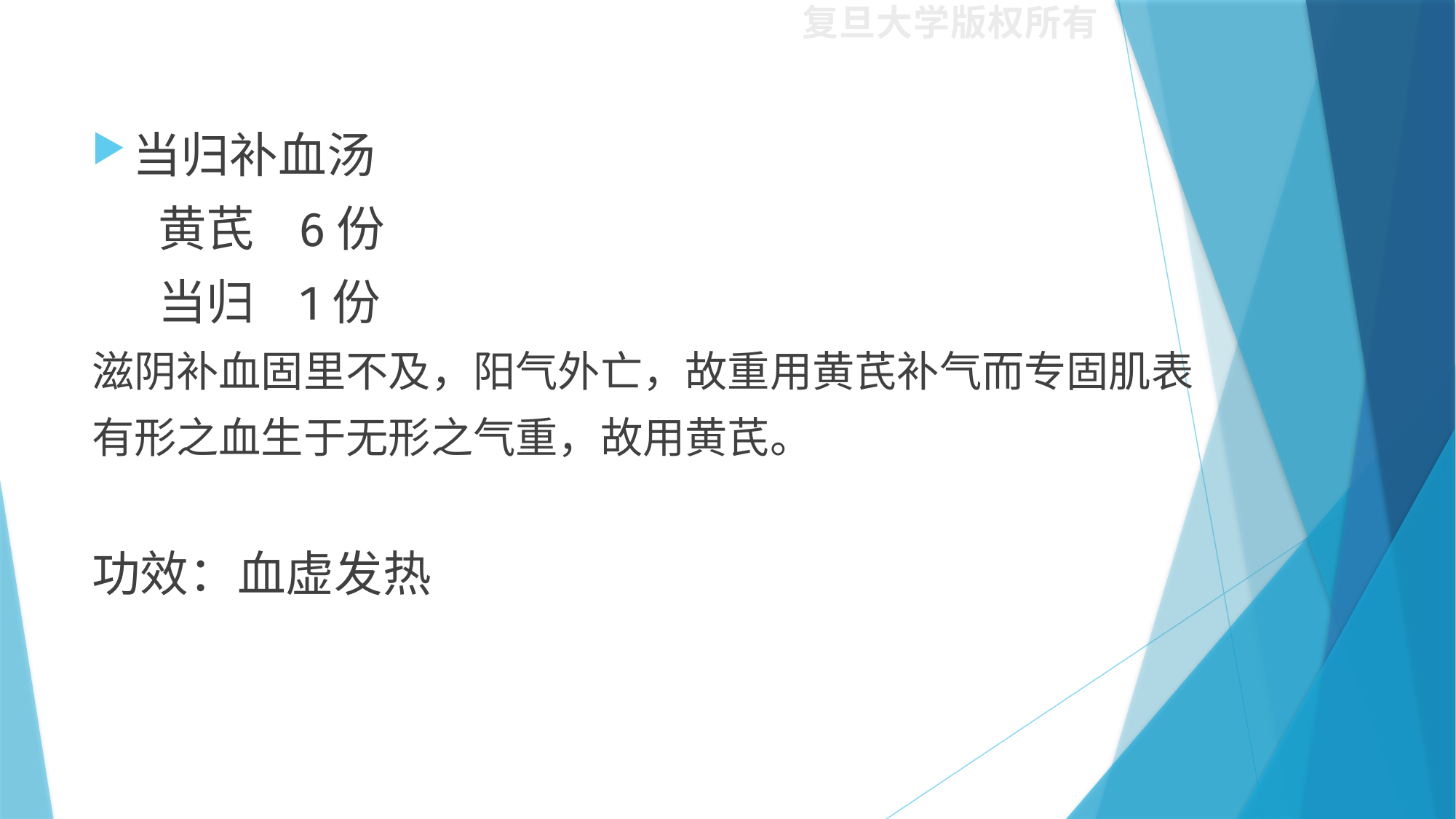

#
当归补血汤
     黄芪   6份
     当归   1份
滋阴补血固里不及，阳气外亡，故重用黄芪补气而专固肌表
有形之血生于无形之气重，故用黄芪。

功效：血虚发热